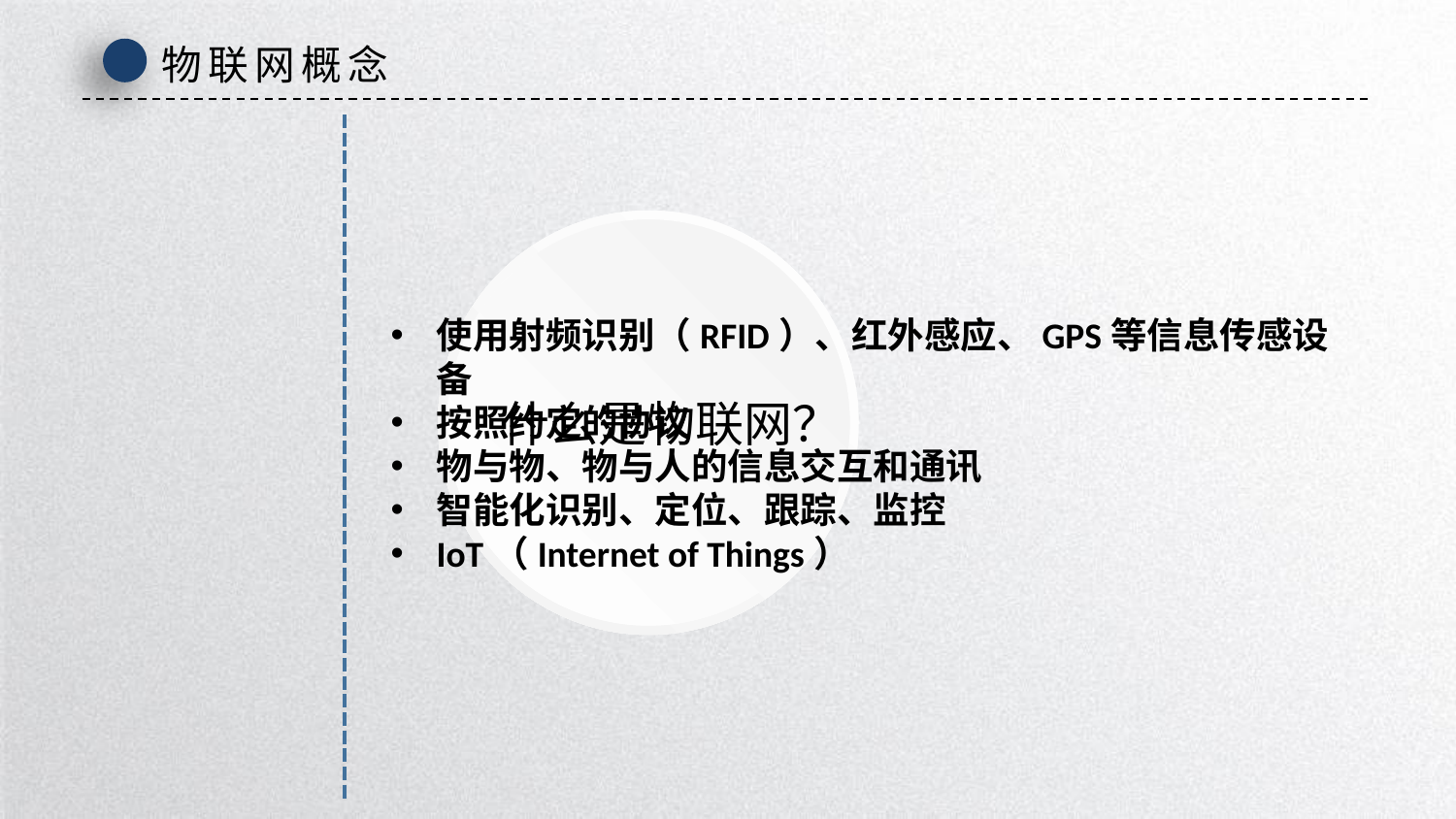

物联网概念

什么是物联网？
使用射频识别（RFID）、红外感应、GPS等信息传感设备
按照约定的协议
物与物、物与人的信息交互和通讯
智能化识别、定位、跟踪、监控
IoT（Internet of Things）